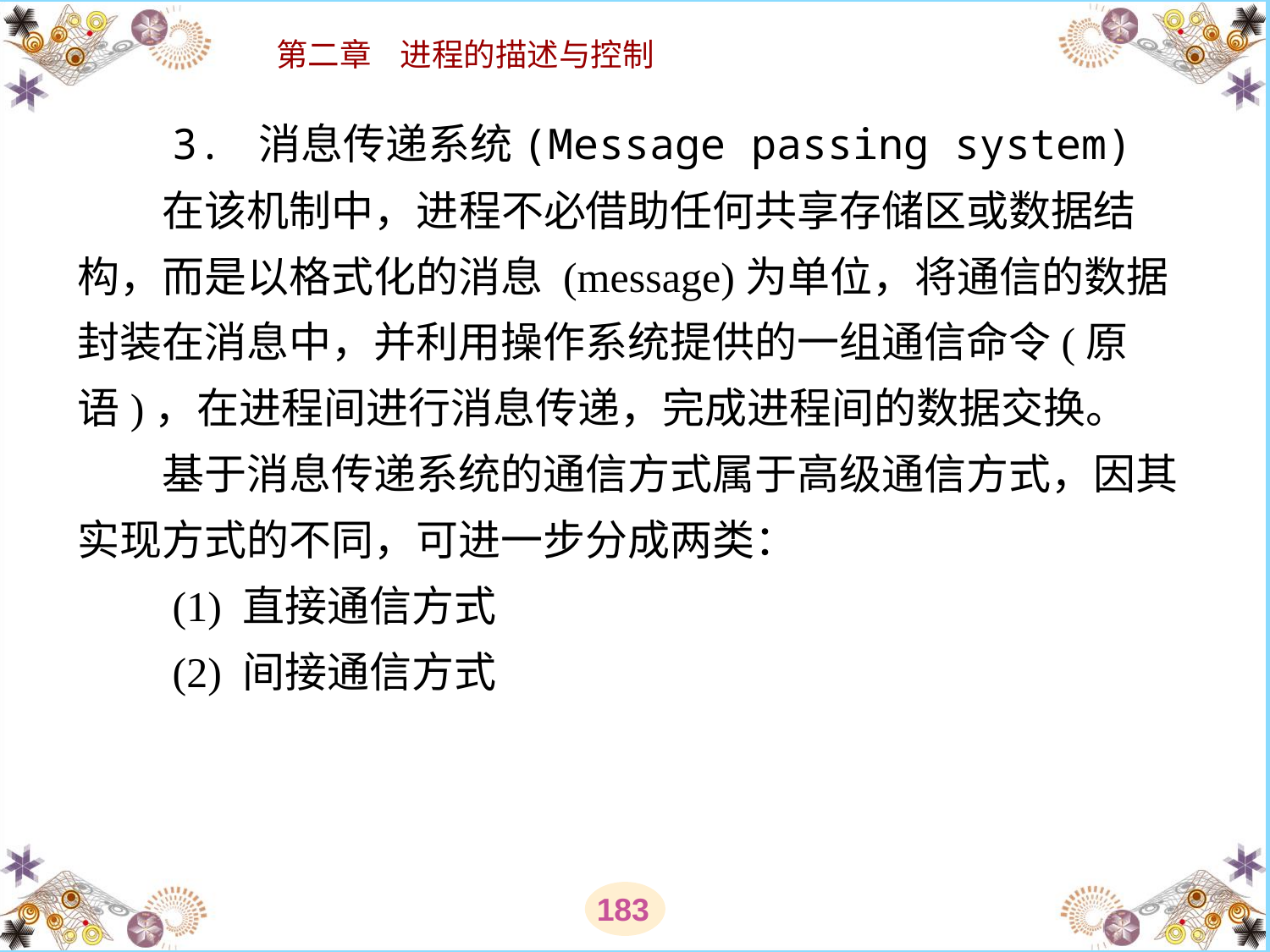

# 3. 消息传递系统(Message passing system) 　　在该机制中，进程不必借助任何共享存储区或数据结构，而是以格式化的消息 (message)为单位，将通信的数据封装在消息中，并利用操作系统提供的一组通信命令(原语)，在进程间进行消息传递，完成进程间的数据交换。 　　基于消息传递系统的通信方式属于高级通信方式，因其实现方式的不同，可进一步分成两类： 　　(1) 直接通信方式 　　(2) 间接通信方式